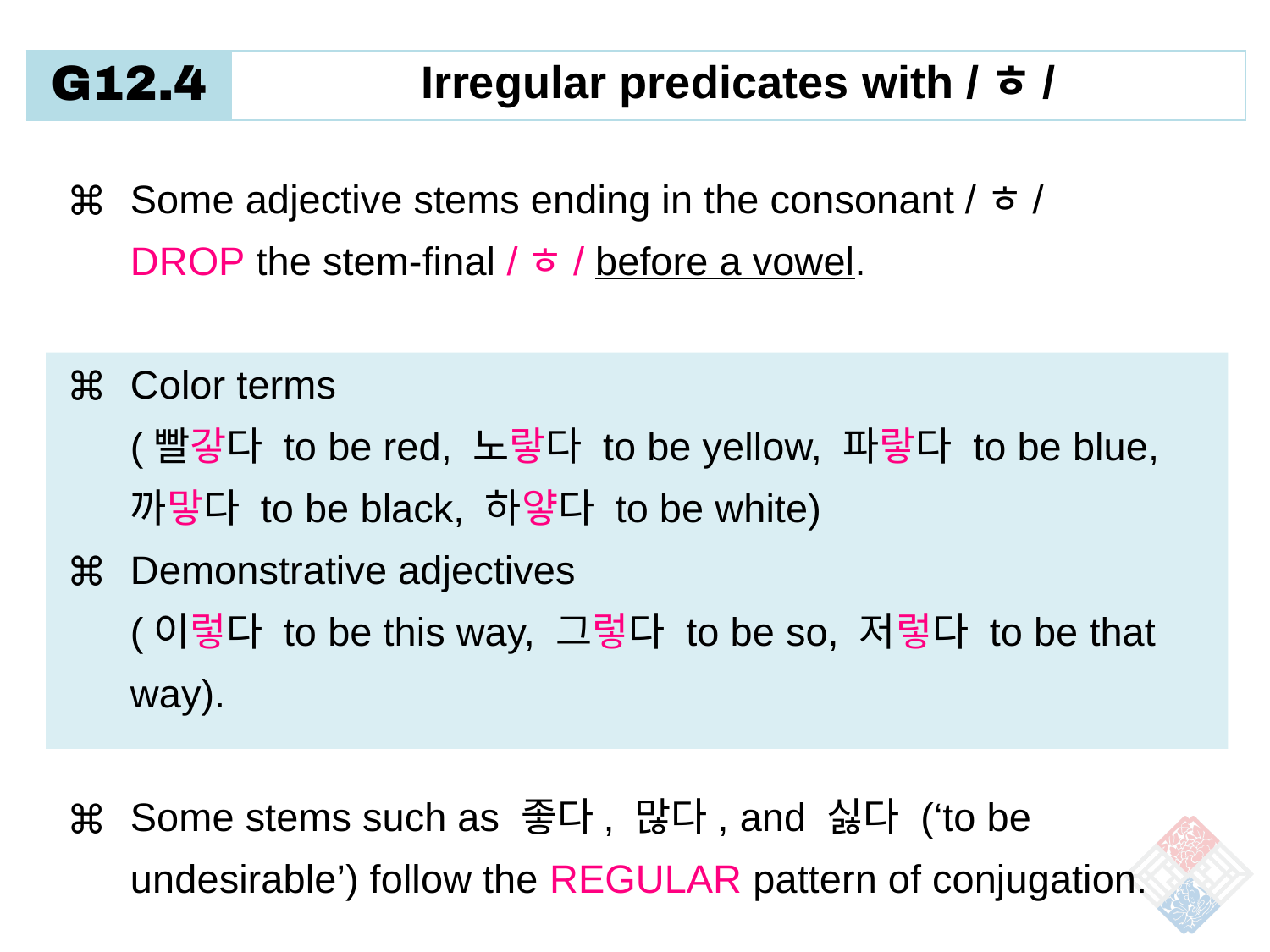

| G12.4 | Irregular predicates with /ㅎ/ |
| --- | --- |
Some adjective stems ending in the consonant /ㅎ/
DROP the stem-final /ㅎ/ before a vowel.

Color terms
(빨갛다 to be red, 노랗다 to be yellow, 파랗다 to be blue,
까맣다 to be black, 하얗다 to be white)
Demonstrative adjectives
(이렇다 to be this way, 그렇다 to be so, 저렇다 to be that way).

Some stems such as 좋다, 많다, and 싫다 (‘to be undesirable’) follow the REGULAR pattern of conjugation.